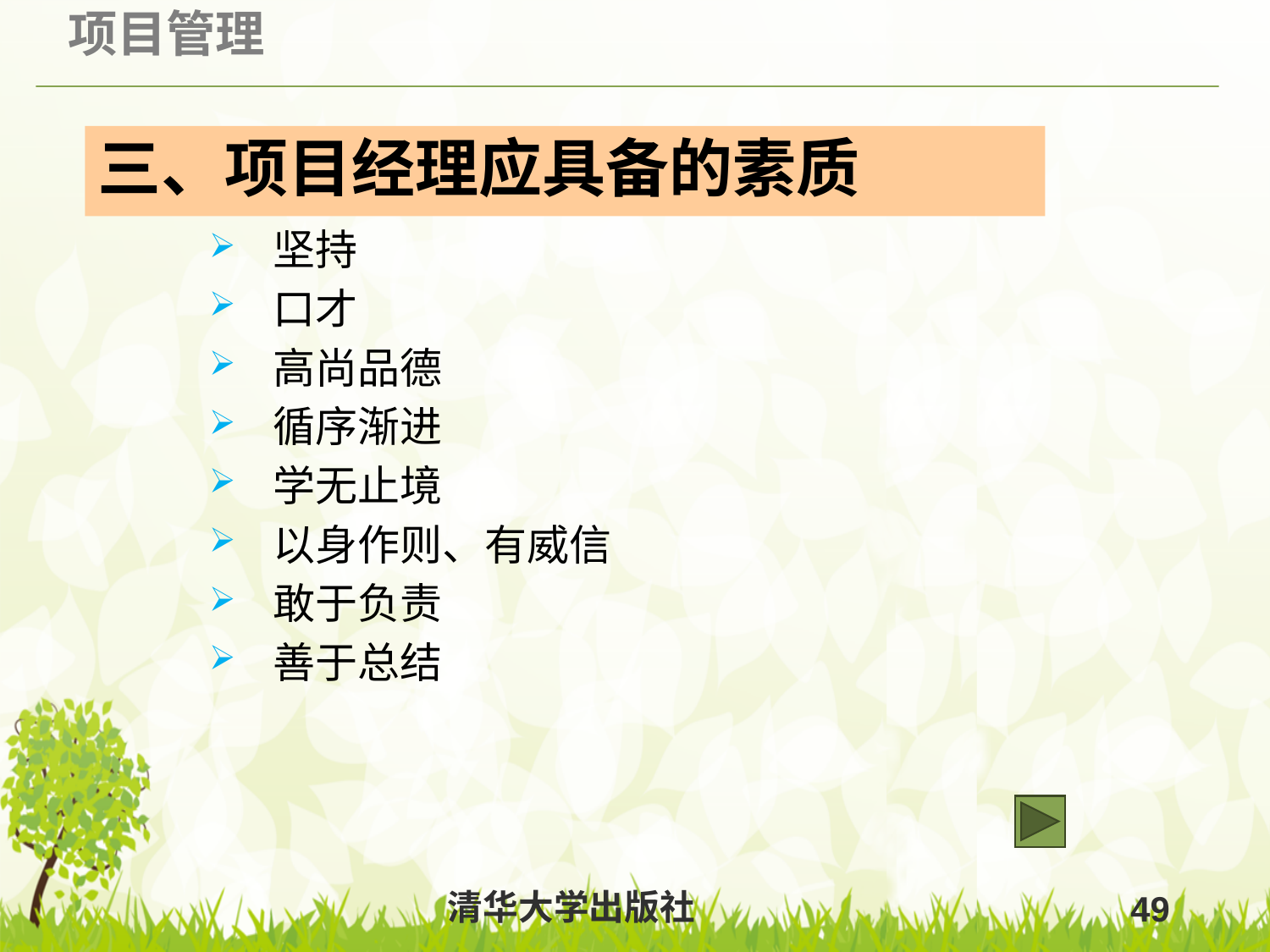

# 三、项目经理应具备的素质
坚持
口才
高尚品德
循序渐进
学无止境
以身作则、有威信
敢于负责
善于总结

清华大学出版社
49